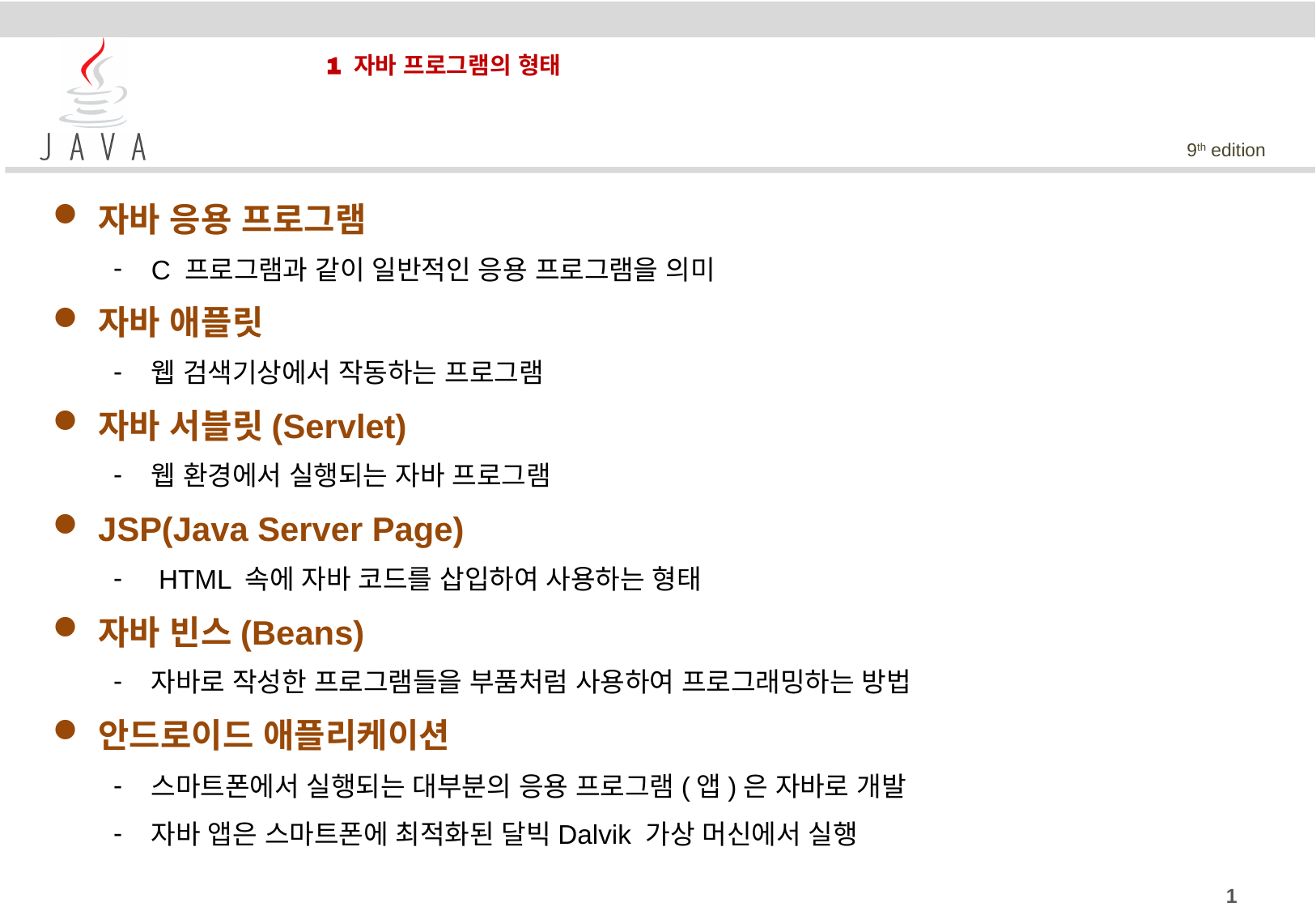

# 1 자바 프로그램의 형태

자바 응용 프로그램
C 프로그램과 같이 일반적인 응용 프로그램을 의미
자바 애플릿
웹 검색기상에서 작동하는 프로그램
자바 서블릿(Servlet)
웹 환경에서 실행되는 자바 프로그램
JSP(Java Server Page)
 HTML 속에 자바 코드를 삽입하여 사용하는 형태
자바 빈스(Beans)
자바로 작성한 프로그램들을 부품처럼 사용하여 프로그래밍하는 방법
안드로이드 애플리케이션
스마트폰에서 실행되는 대부분의 응용 프로그램(앱)은 자바로 개발
자바 앱은 스마트폰에 최적화된 달빅Dalvik 가상 머신에서 실행
1